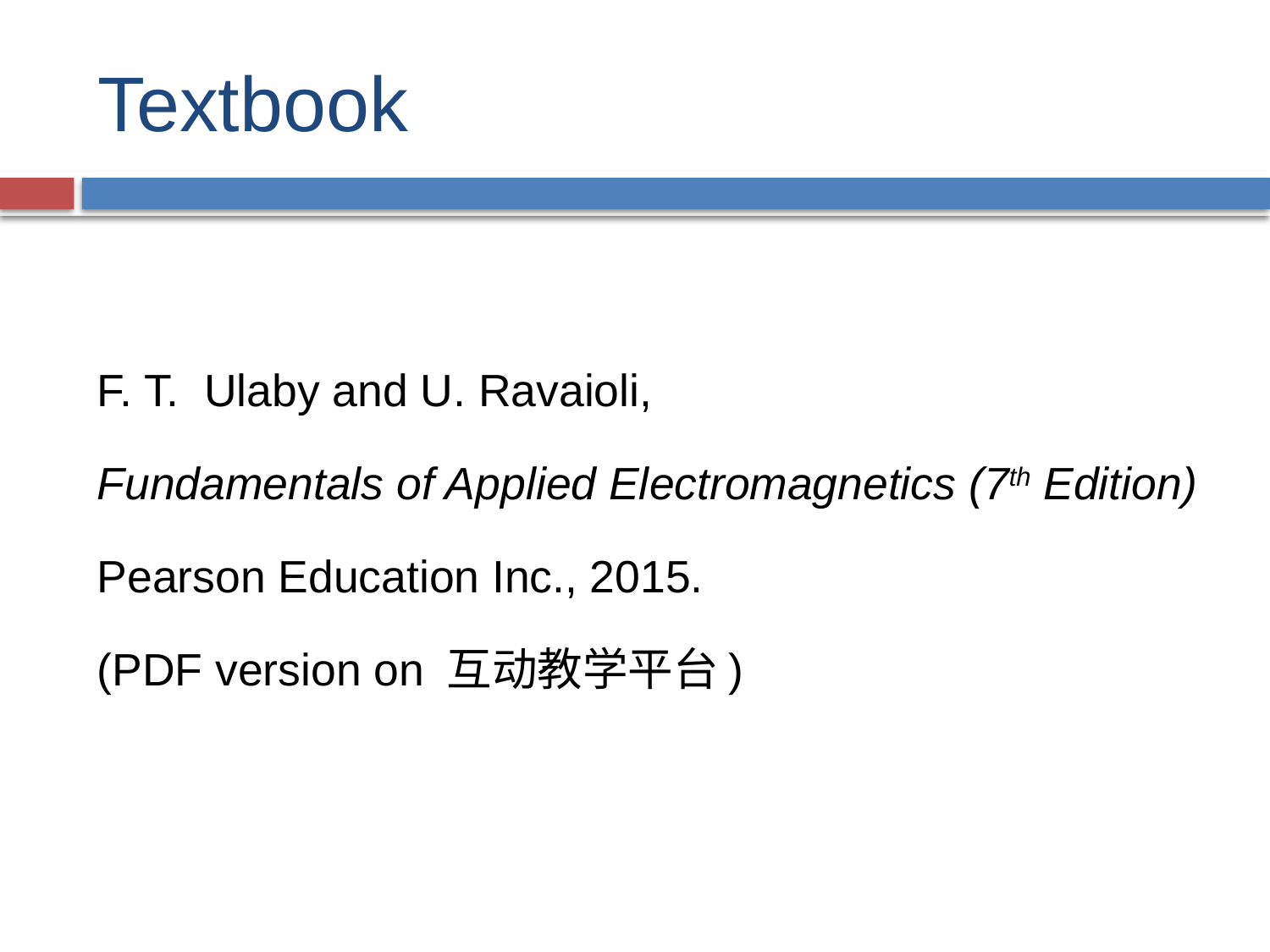

# Textbook
F. T.  Ulaby and U. Ravaioli,
Fundamentals of Applied Electromagnetics (7th Edition)
Pearson Education Inc., 2015.
(PDF version on 互动教学平台)